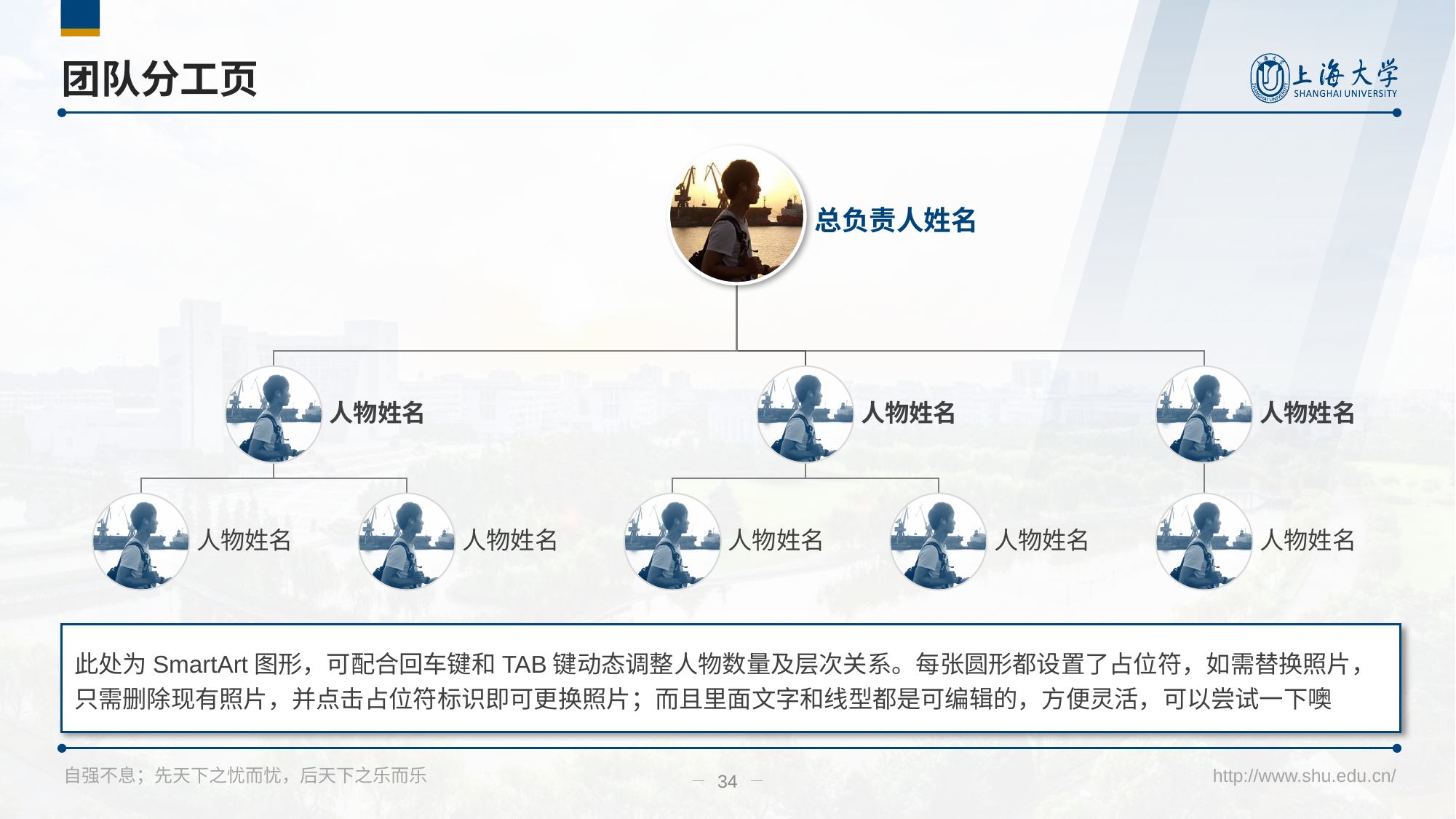

选中具体子模块，在弹出的左侧编辑区域，回车可添加项目；按TAB可改变层级
# 团队分工页
总负责人姓名
人物姓名
人物姓名
人物姓名
人物姓名
人物姓名
人物姓名
人物姓名
人物姓名
此处为SmartArt图形，可配合回车键和TAB键动态调整人物数量及层次关系。每张圆形都设置了占位符，如需替换照片，只需删除现有照片，并点击占位符标识即可更换照片；而且里面文字和线型都是可编辑的，方便灵活，可以尝试一下噢
34